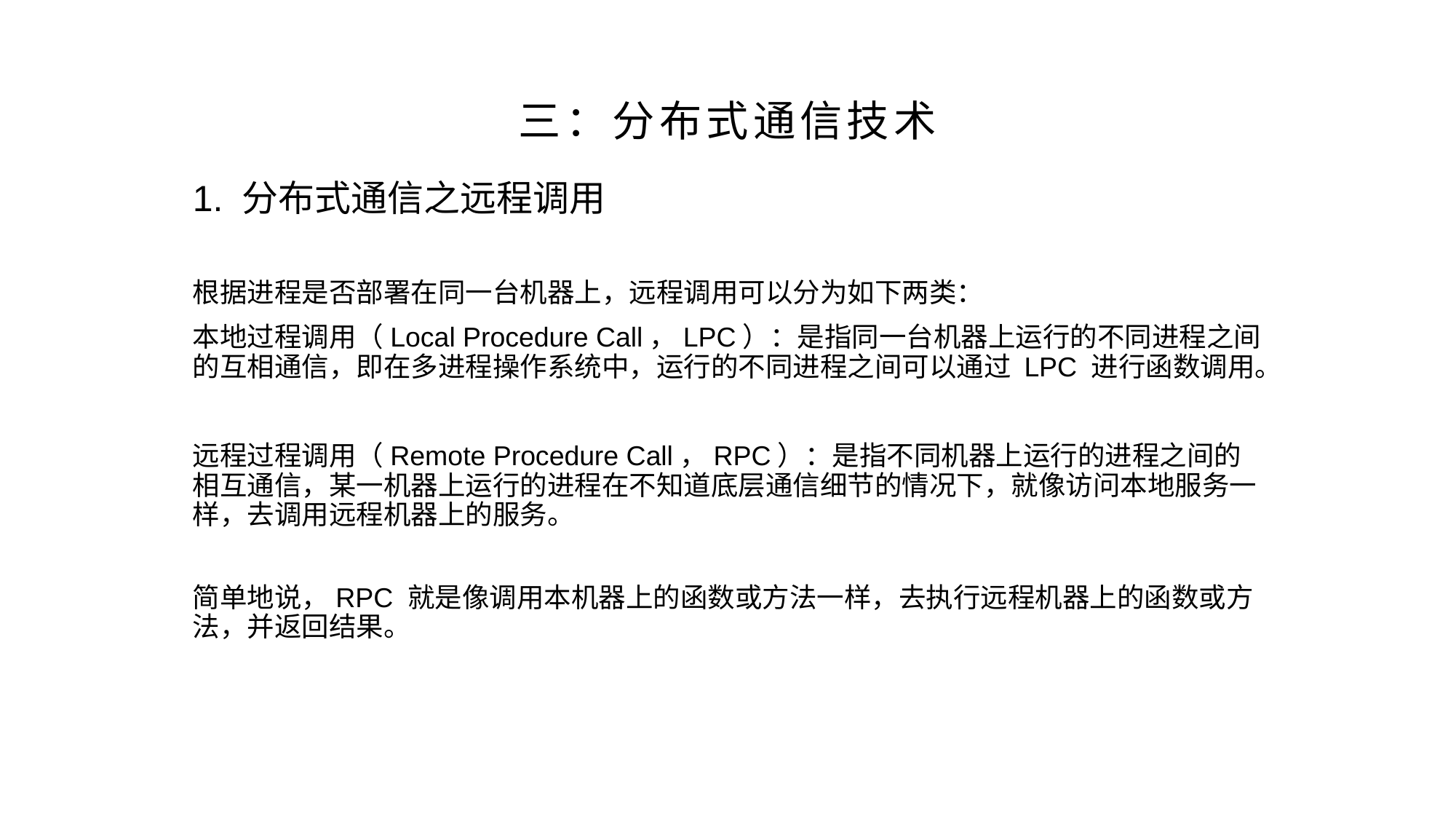

# 三：分布式通信技术
1. 分布式通信之远程调用

根据进程是否部署在同一台机器上，远程调用可以分为如下两类：
本地过程调用（Local Procedure Call，LPC）：是指同一台机器上运行的不同进程之间的互相通信，即在多进程操作系统中，运行的不同进程之间可以通过 LPC 进行函数调用。

远程过程调用（Remote Procedure Call，RPC）：是指不同机器上运行的进程之间的相互通信，某一机器上运行的进程在不知道底层通信细节的情况下，就像访问本地服务一样，去调用远程机器上的服务。

简单地说，RPC 就是像调用本机器上的函数或方法一样，去执行远程机器上的函数或方法，并返回结果。